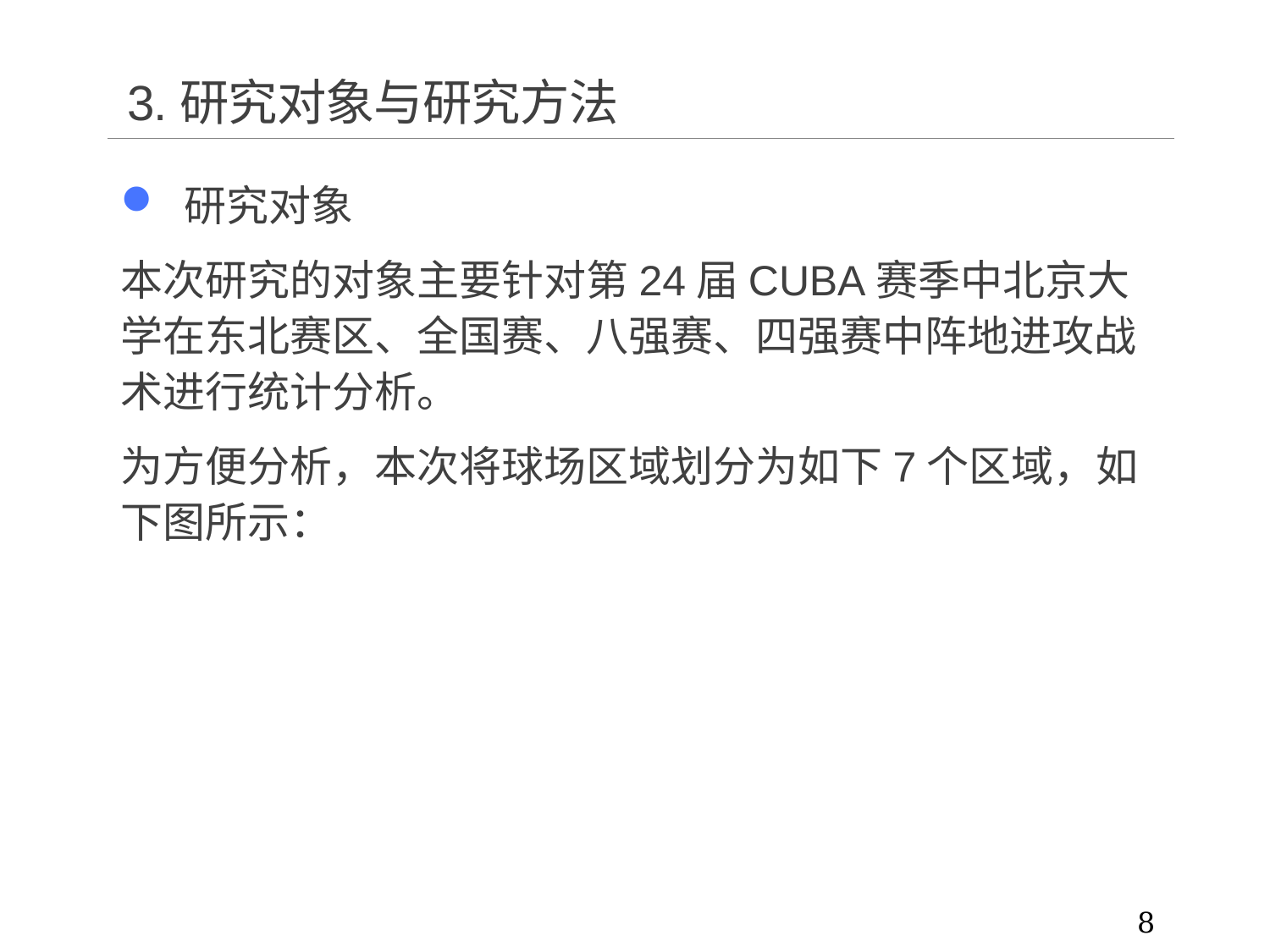

# 3.研究对象与研究方法
研究对象
本次研究的对象主要针对第24届CUBA赛季中北京大学在东北赛区、全国赛、八强赛、四强赛中阵地进攻战术进行统计分析。
为方便分析，本次将球场区域划分为如下7个区域，如下图所示：

8